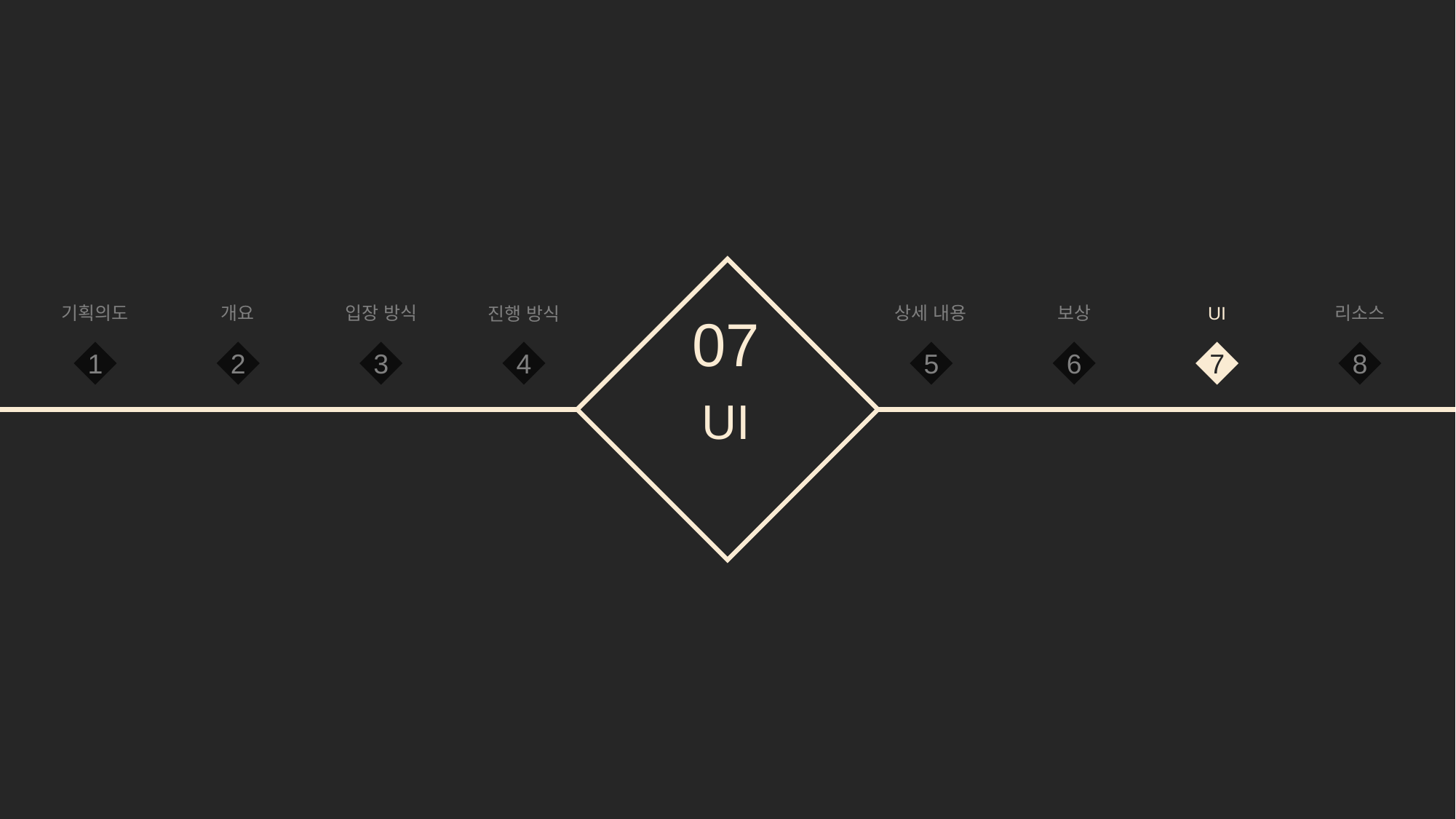

비브린 큐브 입장 UI
비브린 큐브 조율의 서
- 아크패시브 조율
- 스킬 조율
- 보석 조율
- 각인 조율

비브린 큐브 입장 연출
비브린 큐브 전용 UI
- 비브린 큐브 진행 상황 UI
- 비브린 큐브 점수 상황 UI
- 현재 라운드 목표 UI

제외 콘텐츠 투표 UI
제외 콘텐츠 투표 결과 연출

운명의 천칭 선택 UI
운명의 천칭 선택 결과 연출

비브린 큐브 전용 로딩 화면

라운드 결과 연출

비브린 큐브 종료 연출
비브린 큐브 결과 UI

비브린 큐브 보상 교환 UI

하.. ㅈㄴ많네..

기획의도
입장 방식
상세 내용
UI
리소스
개요
보상
진행 방식
07
1
2
3
4
5
6
7
8
UI